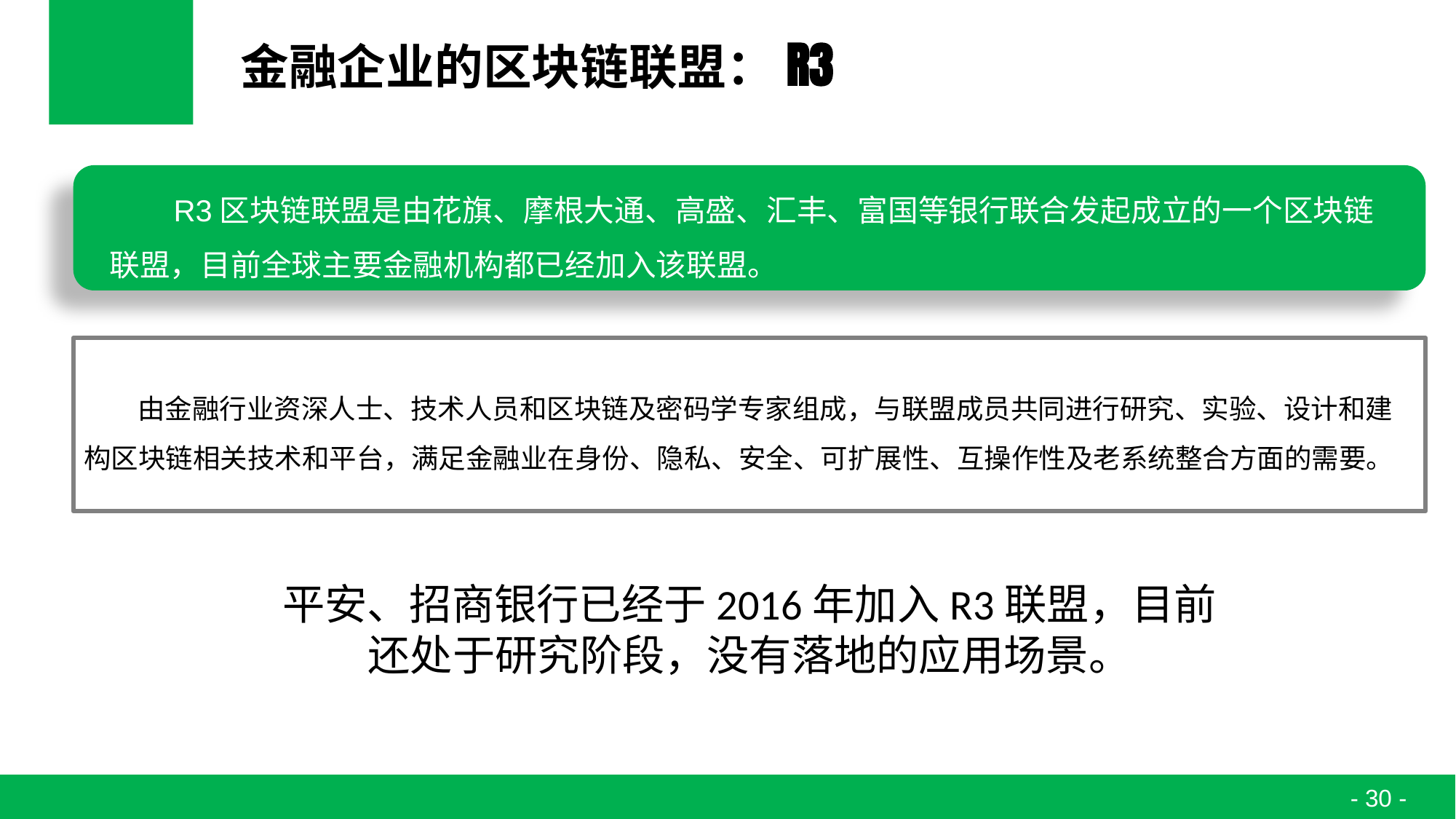

# 金融企业的区块链联盟：R3
R3区块链联盟是由花旗、摩根大通、高盛、汇丰、富国等银行联合发起成立的一个区块链联盟，目前全球主要金融机构都已经加入该联盟。
由金融行业资深人士、技术人员和区块链及密码学专家组成，与联盟成员共同进行研究、实验、设计和建构区块链相关技术和平台，满足金融业在身份、隐私、安全、可扩展性、互操作性及老系统整合方面的需要。
平安、招商银行已经于2016年加入R3联盟，目前还处于研究阶段，没有落地的应用场景。